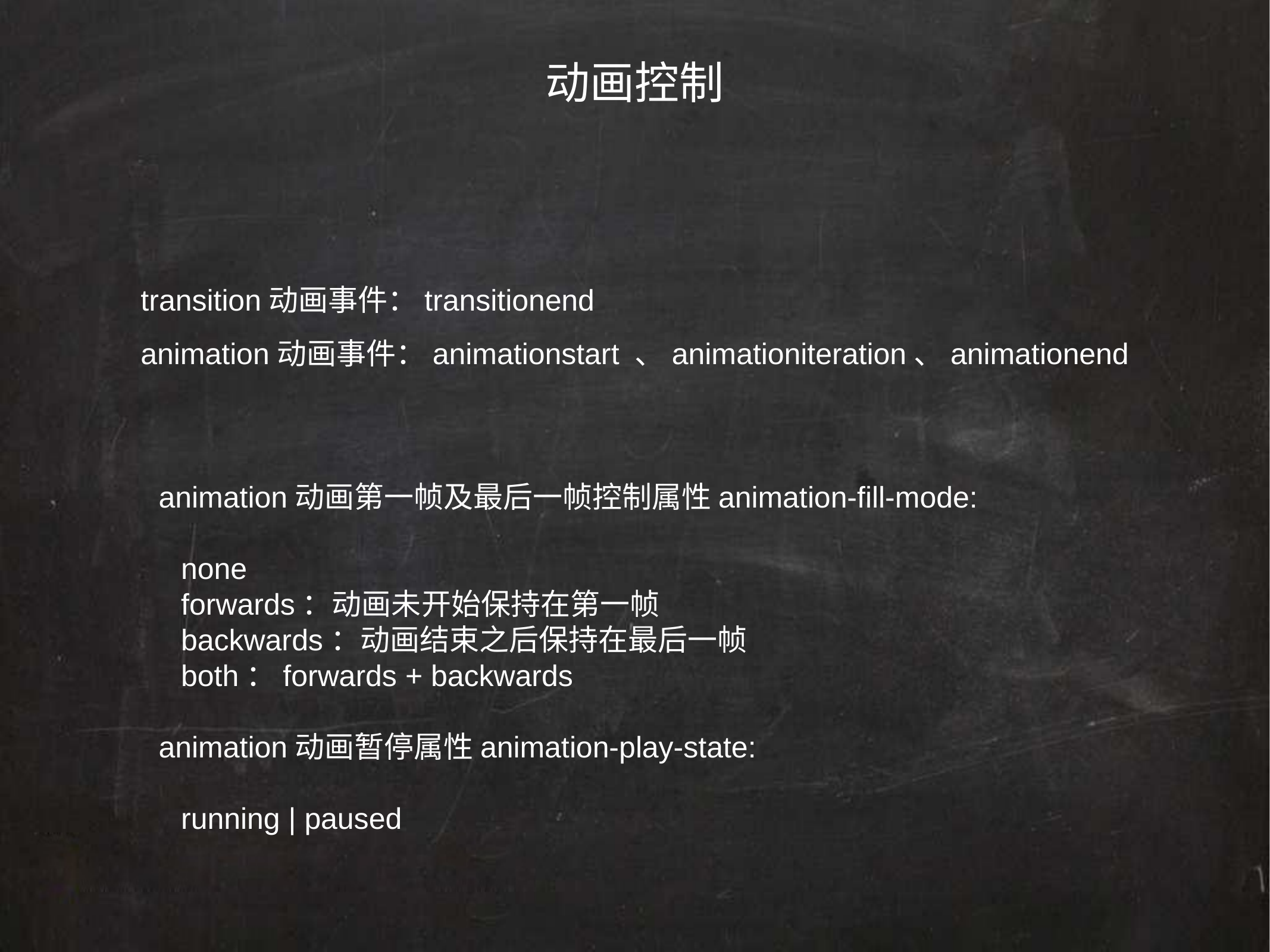

动画控制
transition动画事件：transitionend
animation动画事件：animationstart 、animationiteration、animationend
animation动画第一帧及最后一帧控制属性animation-fill-mode:

none
forwards：动画未开始保持在第一帧
backwards：动画结束之后保持在最后一帧
both：forwards + backwards

animation动画暂停属性animation-play-state:

running | paused